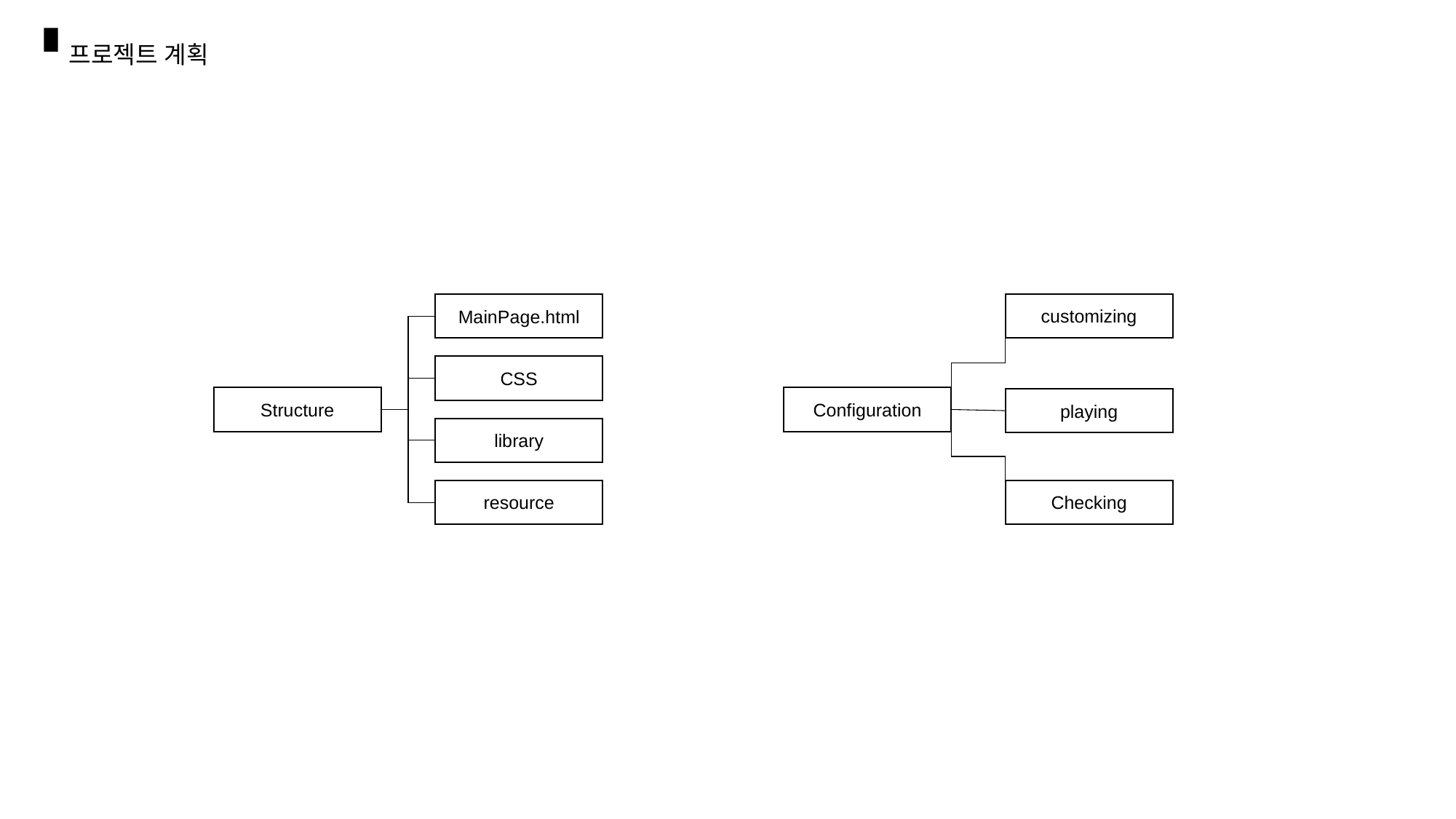

프로젝트 계획
customizing
MainPage.html
CSS
Structure
Configuration
playing
library
Checking
resource